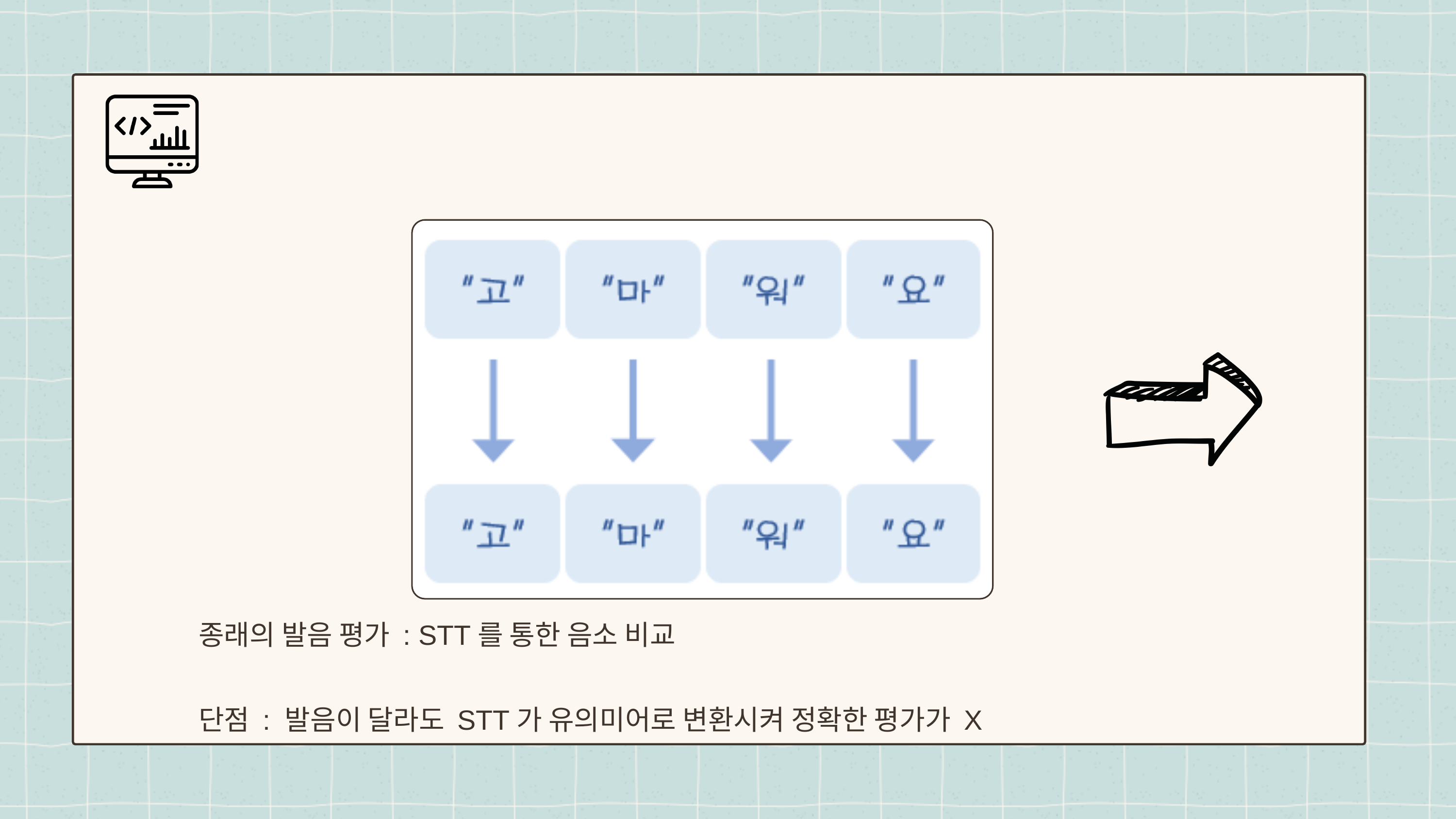

종래의 발음 평가 : STT를 통한 음소 비교

단점 : 발음이 달라도 STT가 유의미어로 변환시켜 정확한 평가가 X